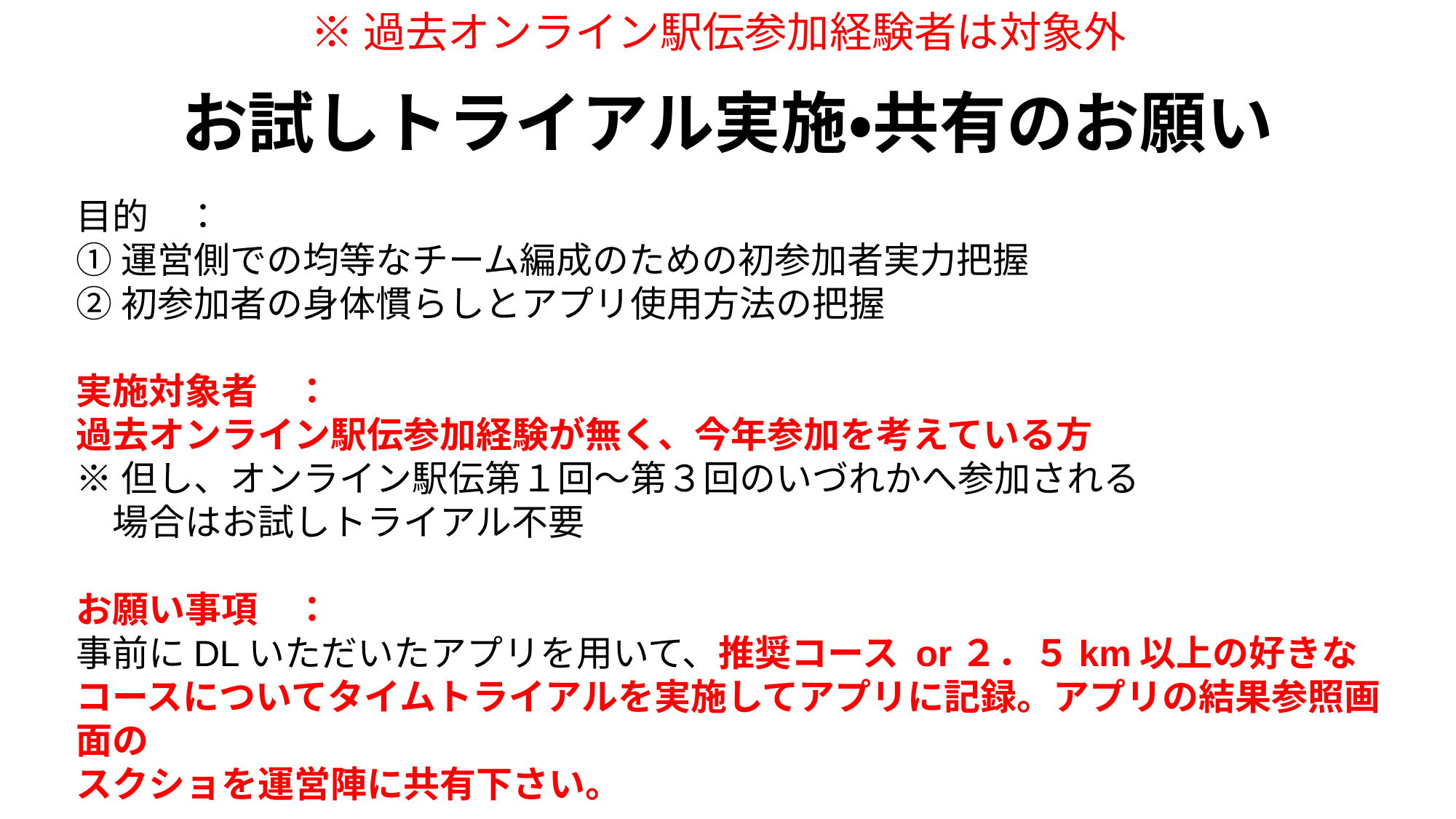

※過去オンライン駅伝参加経験者は対象外
N
お試しトライアル実施・共有のお願い
１分
目的　：
①運営側での均等なチーム編成のための初参加者実力把握
②初参加者の身体慣らしとアプリ使用方法の把握

実施対象者　：
過去オンライン駅伝参加経験が無く、今年参加を考えている方
※但し、オンライン駅伝第１回～第３回のいづれかへ参加される
　場合はお試しトライアル不要

お願い事項　：
事前にDLいただいたアプリを用いて、推奨コース or２．５km以上の好きなコースについてタイムトライアルを実施してアプリに記録。アプリの結果参照画面の
スクショを運営陣に共有下さい。